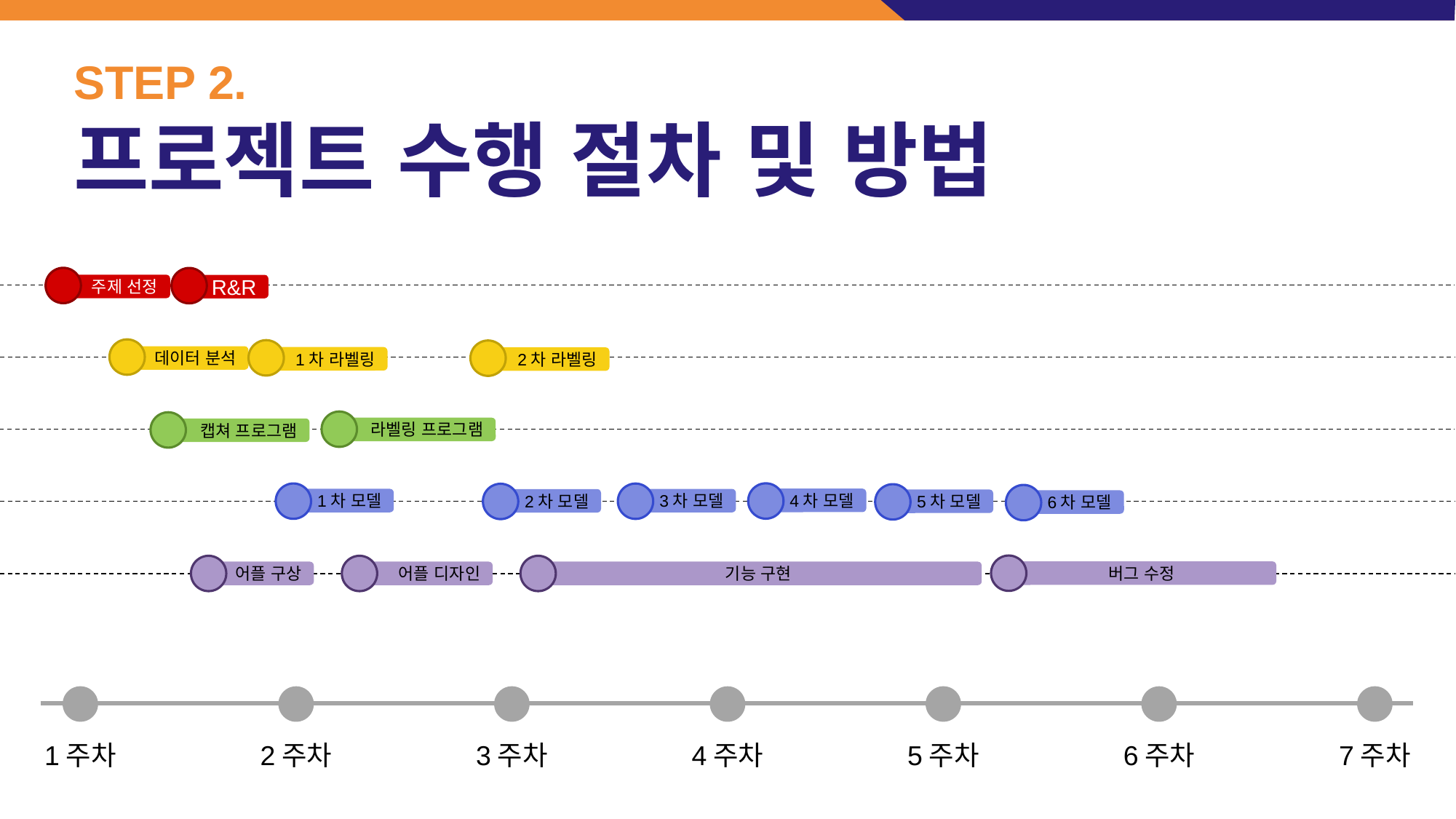

# STEP 2. 프로젝트 수행 절차 및 방법

 주제 선정

R&R

데이터 분석

1차 라벨링

2차 라벨링

라벨링 프로그램

캡쳐 프로그램

4차 모델

1차 모델

3차 모델

2차 모델

5차 모델

6차 모델

버그 수정

어플 구상

어플 디자인

기능 구현

1주차

3주차

5주차

7주차

2주차

4주차

6주차